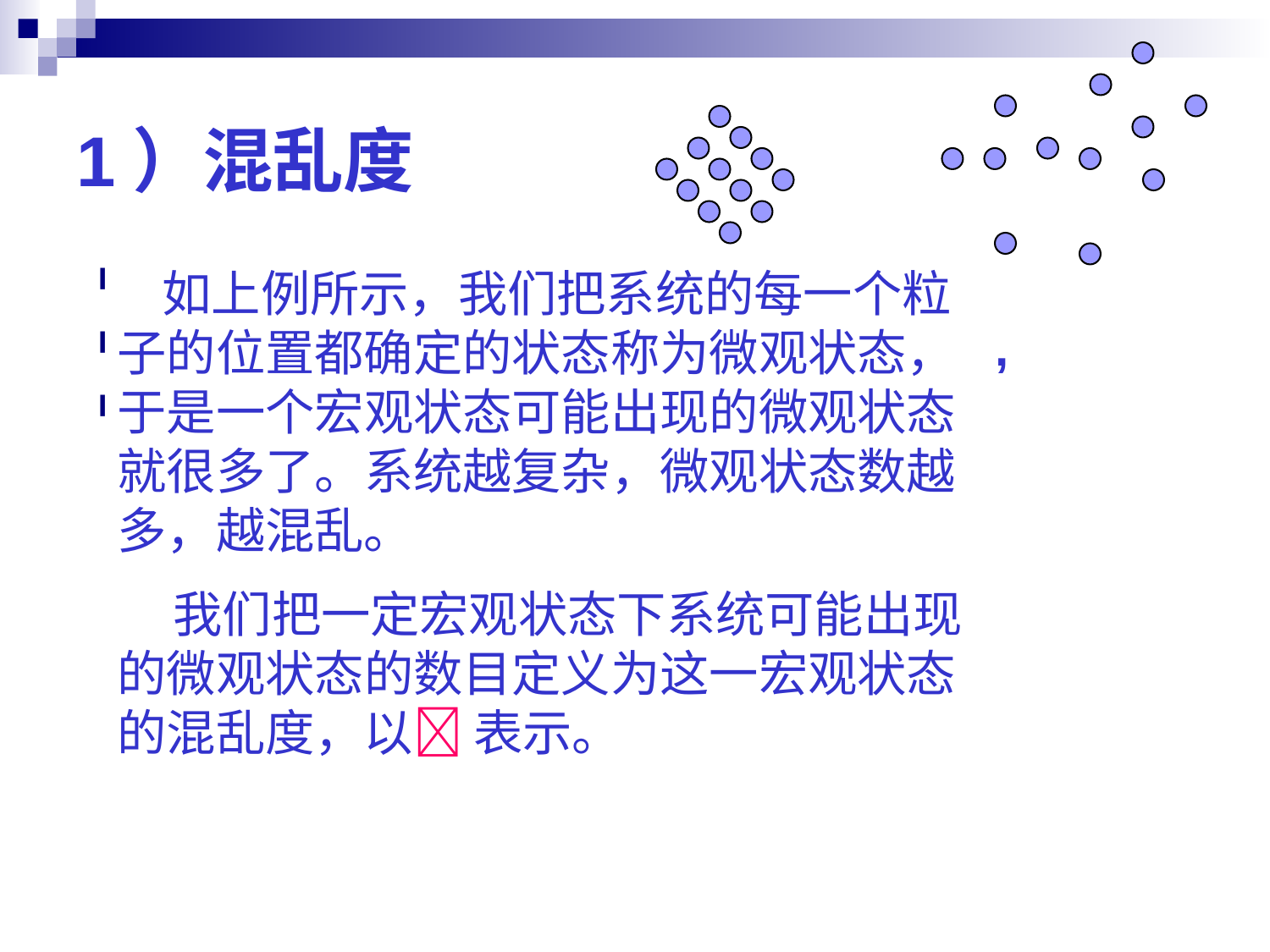

# 1）混乱度

微观状态（数）
例：将一些不同的分子放在两个格子里,
    各种摆放的方式为微观状态数
 分子数    可能的分       微观状态数
            布方式
  1	       2	             21
  2	       4		    22
  3	       8		    23
  …	      …		   …
  100			2100
  N			2N
   如上例所示，我们把系统的每一个粒子的位置都确定的状态称为微观状态，于是一个宏观状态可能出现的微观状态就很多了。系统越复杂，微观状态数越多，越混乱。
    我们把一定宏观状态下系统可能出现的微观状态的数目定义为这一宏观状态的混乱度，以Ω 表示。